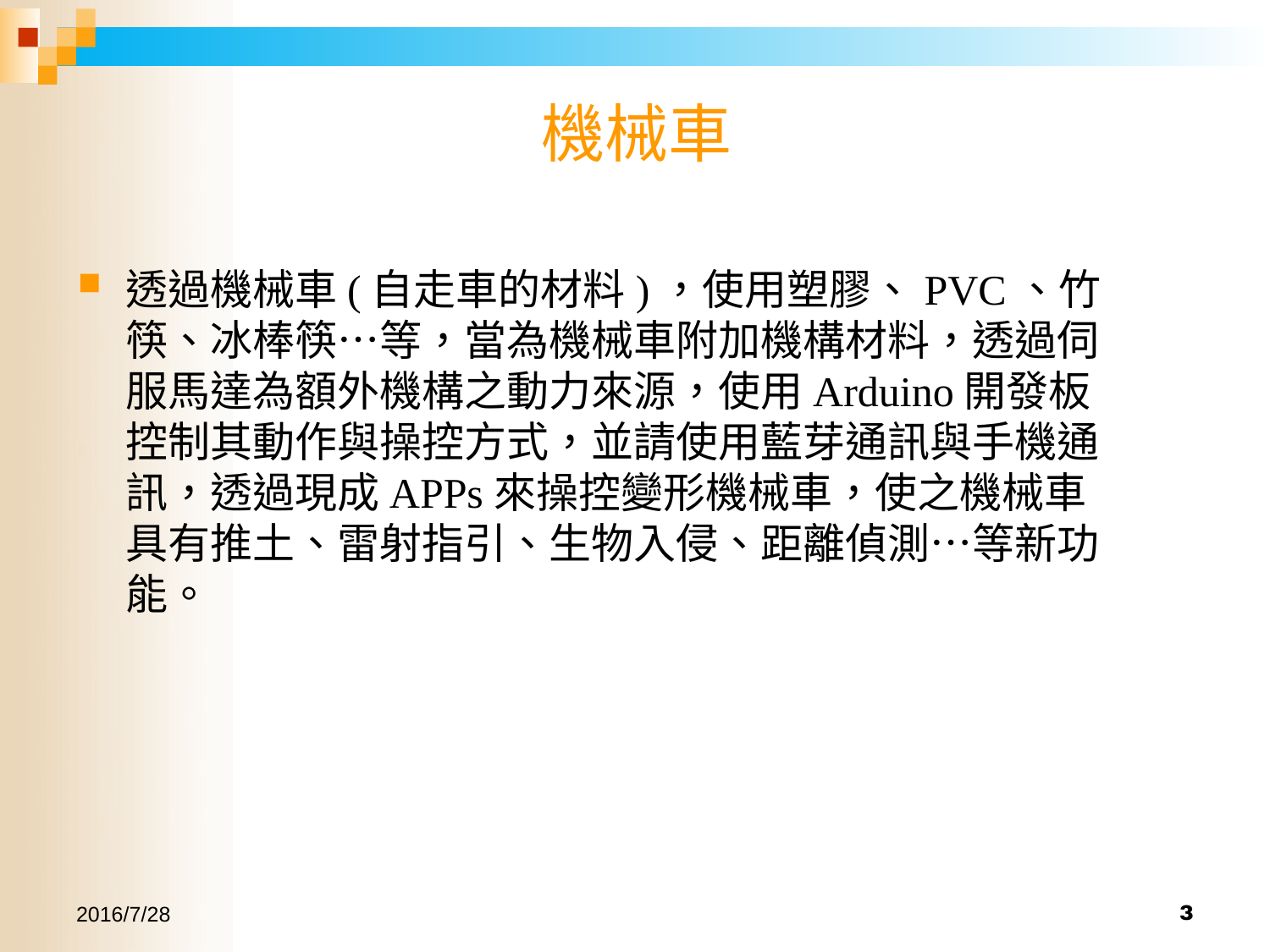

# 機械車
透過機械車(自走車的材料)，使用塑膠、PVC、竹筷、冰棒筷…等，當為機械車附加機構材料，透過伺服馬達為額外機構之動力來源，使用Arduino開發板控制其動作與操控方式，並請使用藍芽通訊與手機通訊，透過現成APPs來操控變形機械車，使之機械車具有推土、雷射指引、生物入侵、距離偵測…等新功能。
2016/7/28
3